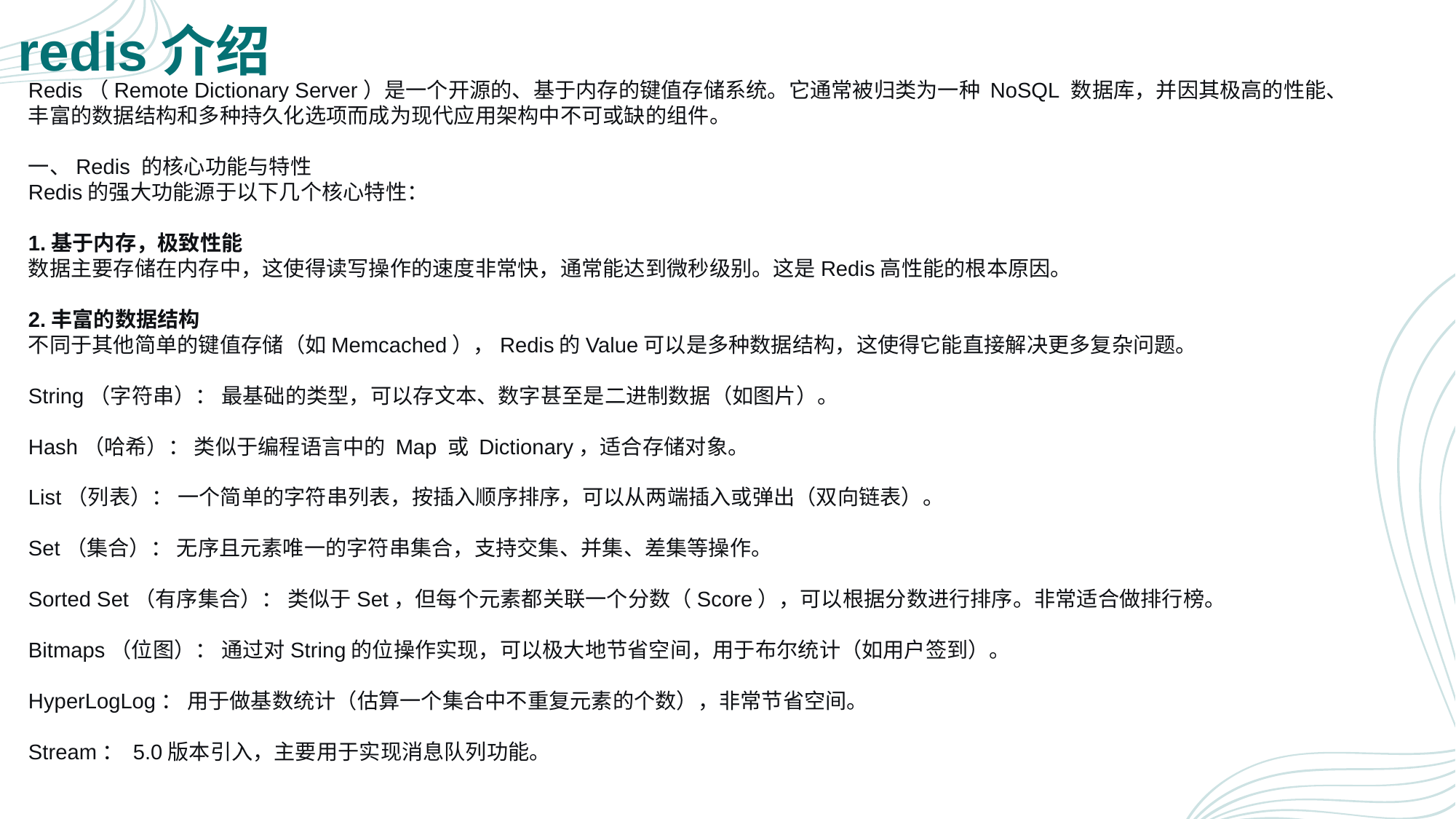

# redis介绍
Redis（Remote Dictionary Server）是一个开源的、基于内存的键值存储系统。它通常被归类为一种 NoSQL 数据库，并因其极高的性能、丰富的数据结构和多种持久化选项而成为现代应用架构中不可或缺的组件。

一、Redis 的核心功能与特性
Redis的强大功能源于以下几个核心特性：

1.基于内存，极致性能
数据主要存储在内存中，这使得读写操作的速度非常快，通常能达到微秒级别。这是Redis高性能的根本原因。

2.丰富的数据结构
不同于其他简单的键值存储（如Memcached），Redis的Value可以是多种数据结构，这使得它能直接解决更多复杂问题。

String（字符串）： 最基础的类型，可以存文本、数字甚至是二进制数据（如图片）。

Hash（哈希）： 类似于编程语言中的 Map 或 Dictionary，适合存储对象。

List（列表）： 一个简单的字符串列表，按插入顺序排序，可以从两端插入或弹出（双向链表）。

Set（集合）： 无序且元素唯一的字符串集合，支持交集、并集、差集等操作。

Sorted Set（有序集合）： 类似于Set，但每个元素都关联一个分数（Score），可以根据分数进行排序。非常适合做排行榜。

Bitmaps（位图）： 通过对String的位操作实现，可以极大地节省空间，用于布尔统计（如用户签到）。

HyperLogLog： 用于做基数统计（估算一个集合中不重复元素的个数），非常节省空间。

Stream： 5.0版本引入，主要用于实现消息队列功能。